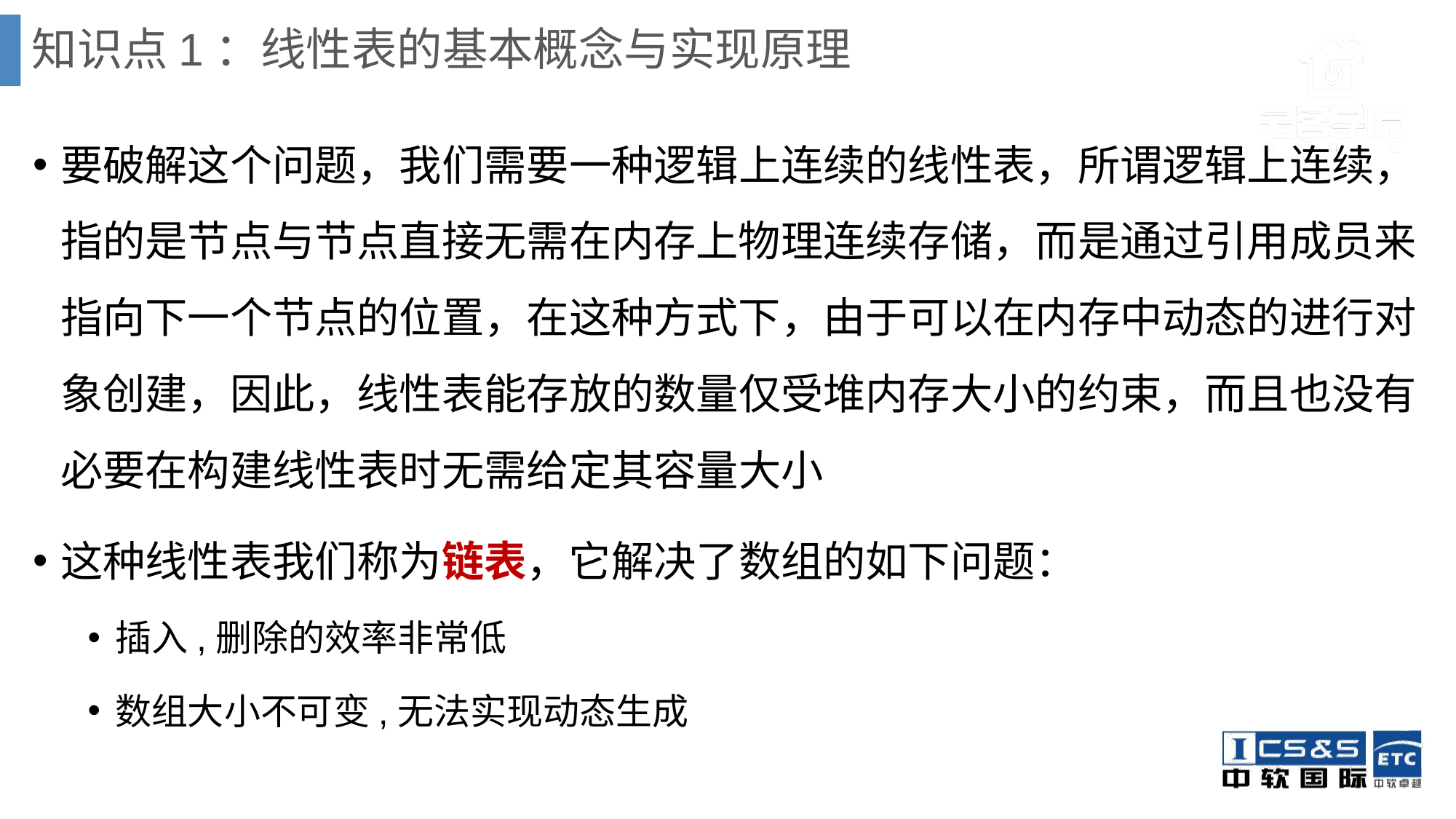

# 知识点1：线性表的基本概念与实现原理
要破解这个问题，我们需要一种逻辑上连续的线性表，所谓逻辑上连续，指的是节点与节点直接无需在内存上物理连续存储，而是通过引用成员来指向下一个节点的位置，在这种方式下，由于可以在内存中动态的进行对象创建，因此，线性表能存放的数量仅受堆内存大小的约束，而且也没有必要在构建线性表时无需给定其容量大小
这种线性表我们称为链表，它解决了数组的如下问题：
插入,删除的效率非常低
数组大小不可变,无法实现动态生成